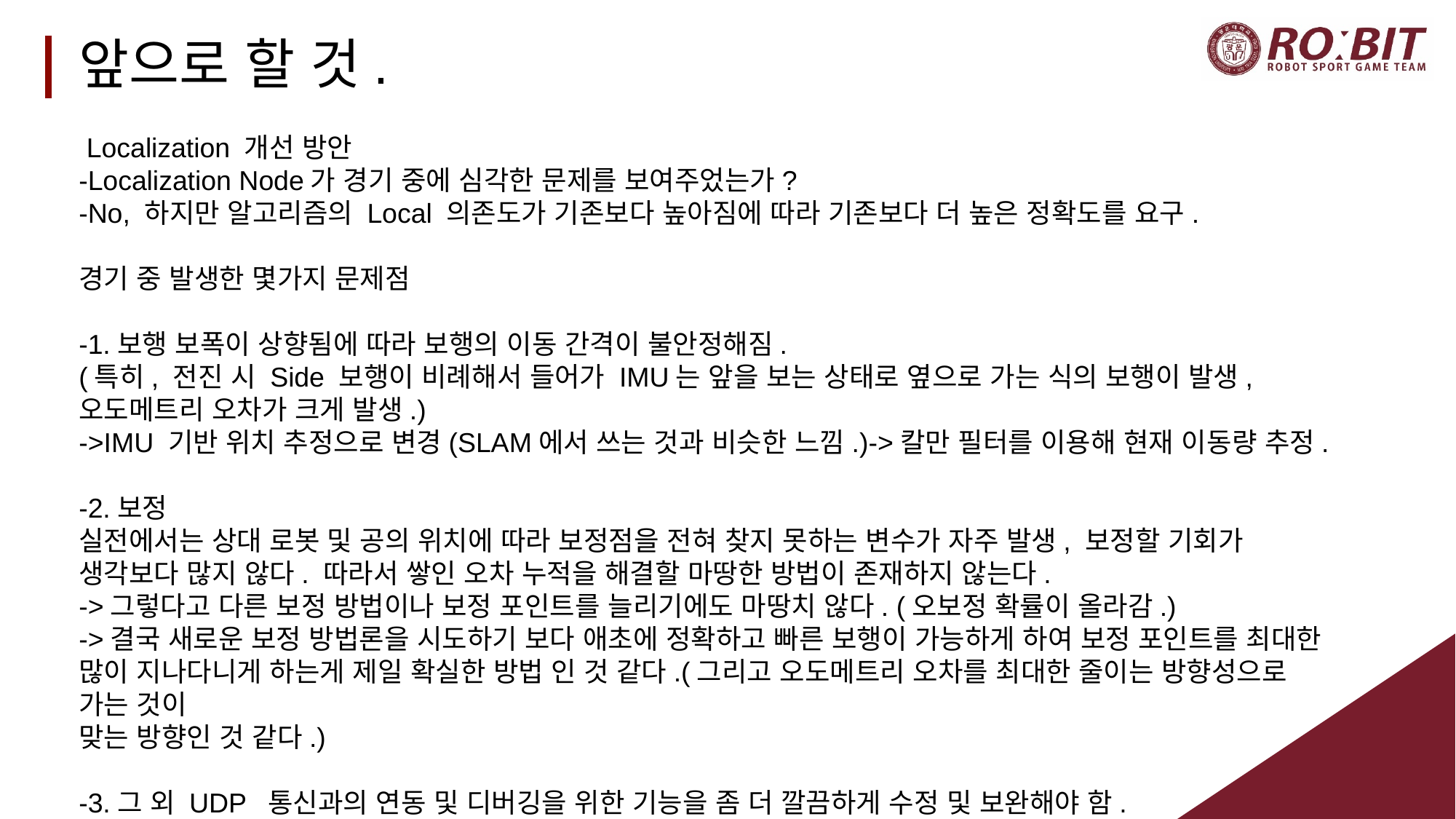

# 앞으로 할 것.
 Localization 개선 방안
-Localization Node가 경기 중에 심각한 문제를 보여주었는가?
-No, 하지만 알고리즘의 Local 의존도가 기존보다 높아짐에 따라 기존보다 더 높은 정확도를 요구.

경기 중 발생한 몇가지 문제점

-1.보행 보폭이 상향됨에 따라 보행의 이동 간격이 불안정해짐.
(특히, 전진 시 Side 보행이 비례해서 들어가 IMU는 앞을 보는 상태로 옆으로 가는 식의 보행이 발생, 오도메트리 오차가 크게 발생.)
->IMU 기반 위치 추정으로 변경(SLAM에서 쓰는 것과 비슷한 느낌.)->칼만 필터를 이용해 현재 이동량 추정.

-2.보정
실전에서는 상대 로봇 및 공의 위치에 따라 보정점을 전혀 찾지 못하는 변수가 자주 발생, 보정할 기회가 생각보다 많지 않다. 따라서 쌓인 오차 누적을 해결할 마땅한 방법이 존재하지 않는다.
->그렇다고 다른 보정 방법이나 보정 포인트를 늘리기에도 마땅치 않다. (오보정 확률이 올라감.)
->결국 새로운 보정 방법론을 시도하기 보다 애초에 정확하고 빠른 보행이 가능하게 하여 보정 포인트를 최대한 많이 지나다니게 하는게 제일 확실한 방법 인 것 같다.(그리고 오도메트리 오차를 최대한 줄이는 방향성으로 가는 것이
맞는 방향인 것 같다.)

-3.그 외 UDP  통신과의 연동 및 디버깅을 위한 기능을 좀 더 깔끔하게 수정 및 보완해야 함.